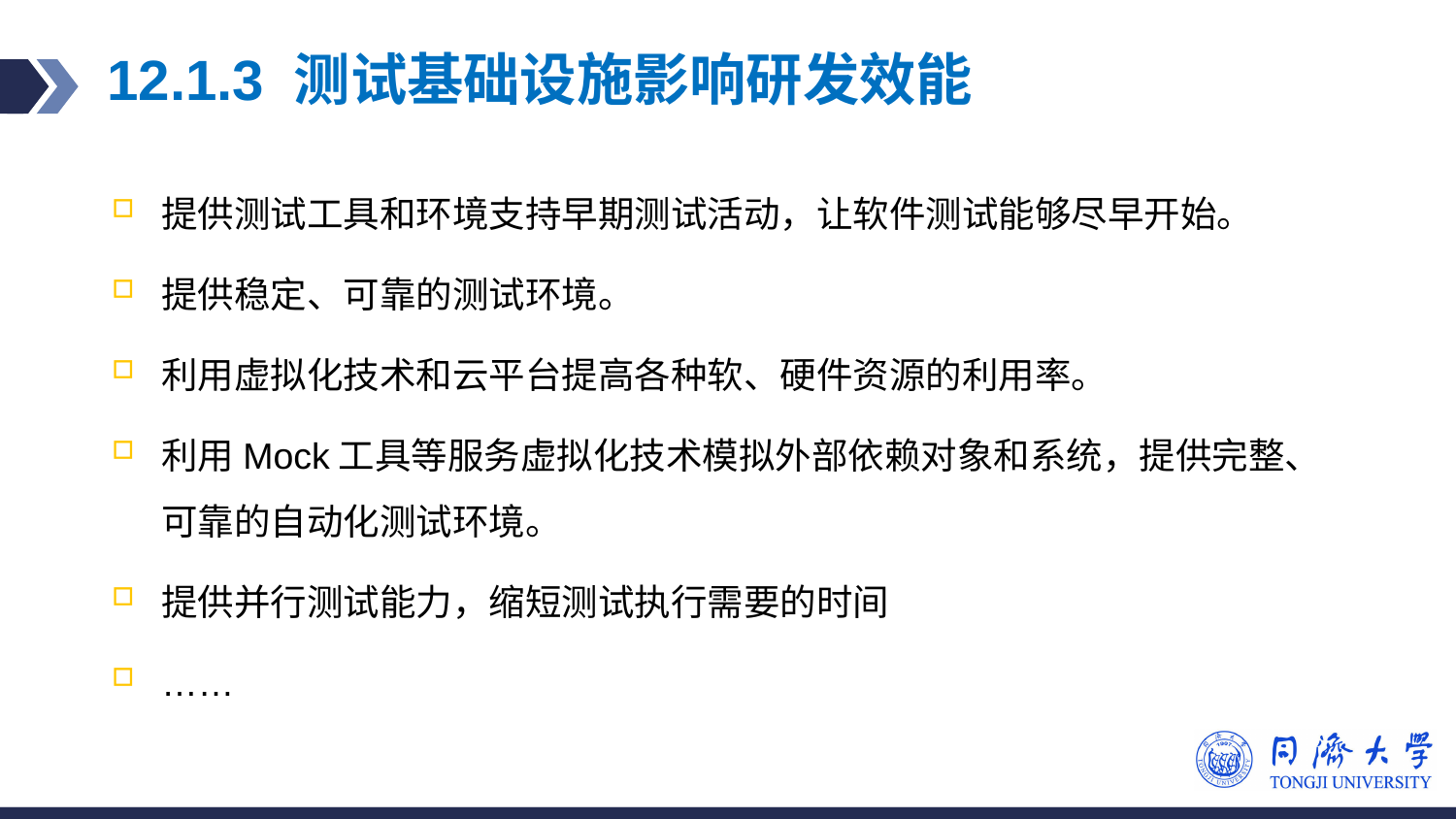

# 12.1.3 测试基础设施影响研发效能
提供测试工具和环境支持早期测试活动，让软件测试能够尽早开始。
提供稳定、可靠的测试环境。
利用虚拟化技术和云平台提高各种软、硬件资源的利用率。
利用Mock工具等服务虚拟化技术模拟外部依赖对象和系统，提供完整、可靠的自动化测试环境。
提供并行测试能力，缩短测试执行需要的时间
……